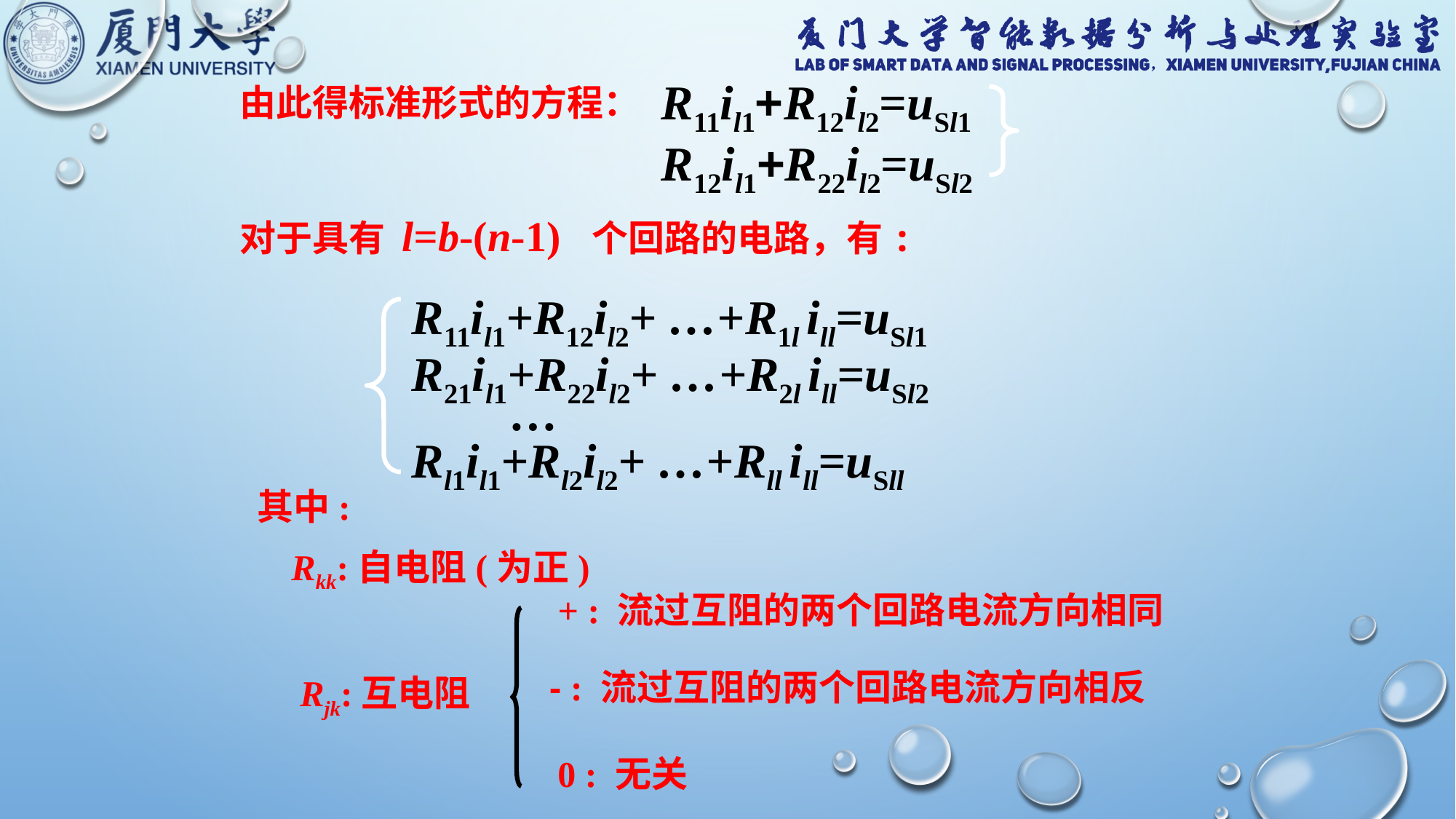

R11il1+R12il2=uSl1

R12il1+R22il2=uSl2
由此得标准形式的方程：
对于具有 l=b-(n-1) 个回路的电路，有:
R11il1+R12il2+ …+R1l ill=uSl1

R21il1+R22il2+ …+R2l ill=uSl2
 …
Rl1il1+Rl2il2+ …+Rll ill=uSll
其中:
Rkk:自电阻(为正)
+ : 流过互阻的两个回路电流方向相同

- : 流过互阻的两个回路电流方向相反
Rjk:互电阻
0 : 无关
32